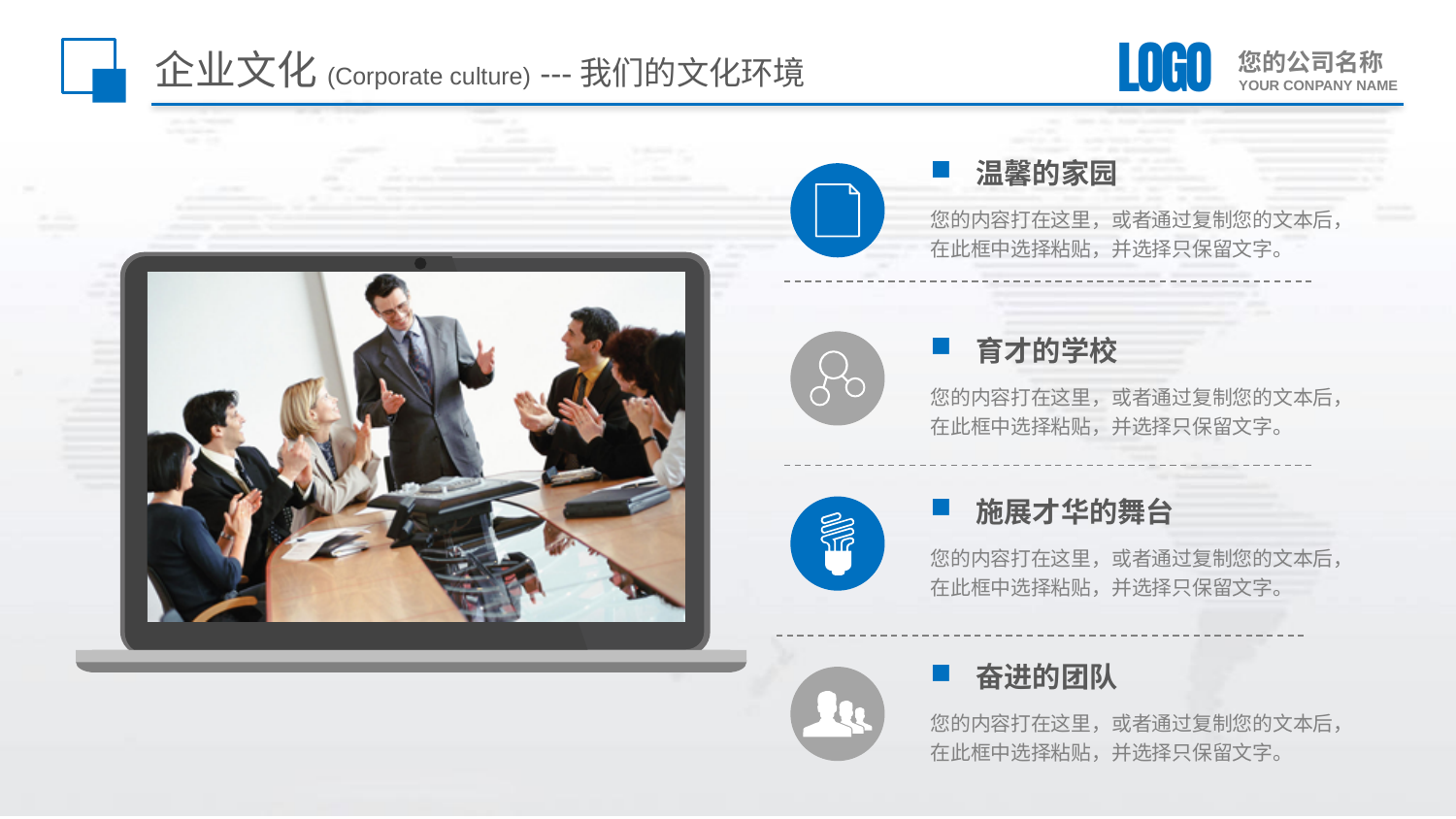

# 企业文化(Corporate culture) ---我们的文化环境
温馨的家园

您的内容打在这里，或者通过复制您的文本后，在此框中选择粘贴，并选择只保留文字。

育才的学校

您的内容打在这里，或者通过复制您的文本后，在此框中选择粘贴，并选择只保留文字。
施展才华的舞台

您的内容打在这里，或者通过复制您的文本后，在此框中选择粘贴，并选择只保留文字。
奋进的团队

您的内容打在这里，或者通过复制您的文本后，在此框中选择粘贴，并选择只保留文字。